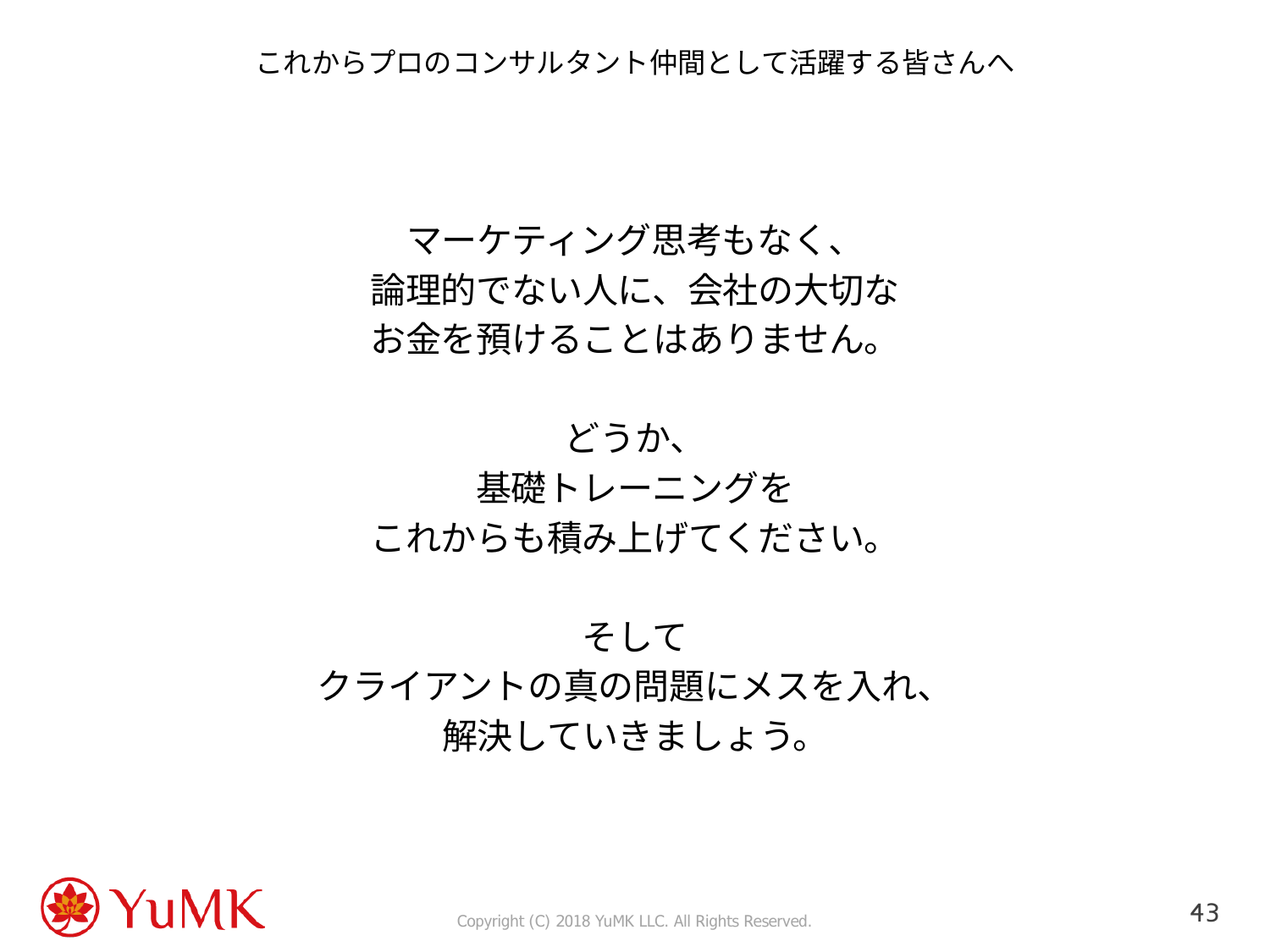

# これからプロのコンサルタント仲間として活躍する皆さんへ
マーケティング思考もなく、
論理的でない人に、会社の大切な
お金を預けることはありません。

どうか、
基礎トレーニングを
これからも積み上げてください。

そして
クライアントの真の問題にメスを入れ、
解決していきましょう。

43